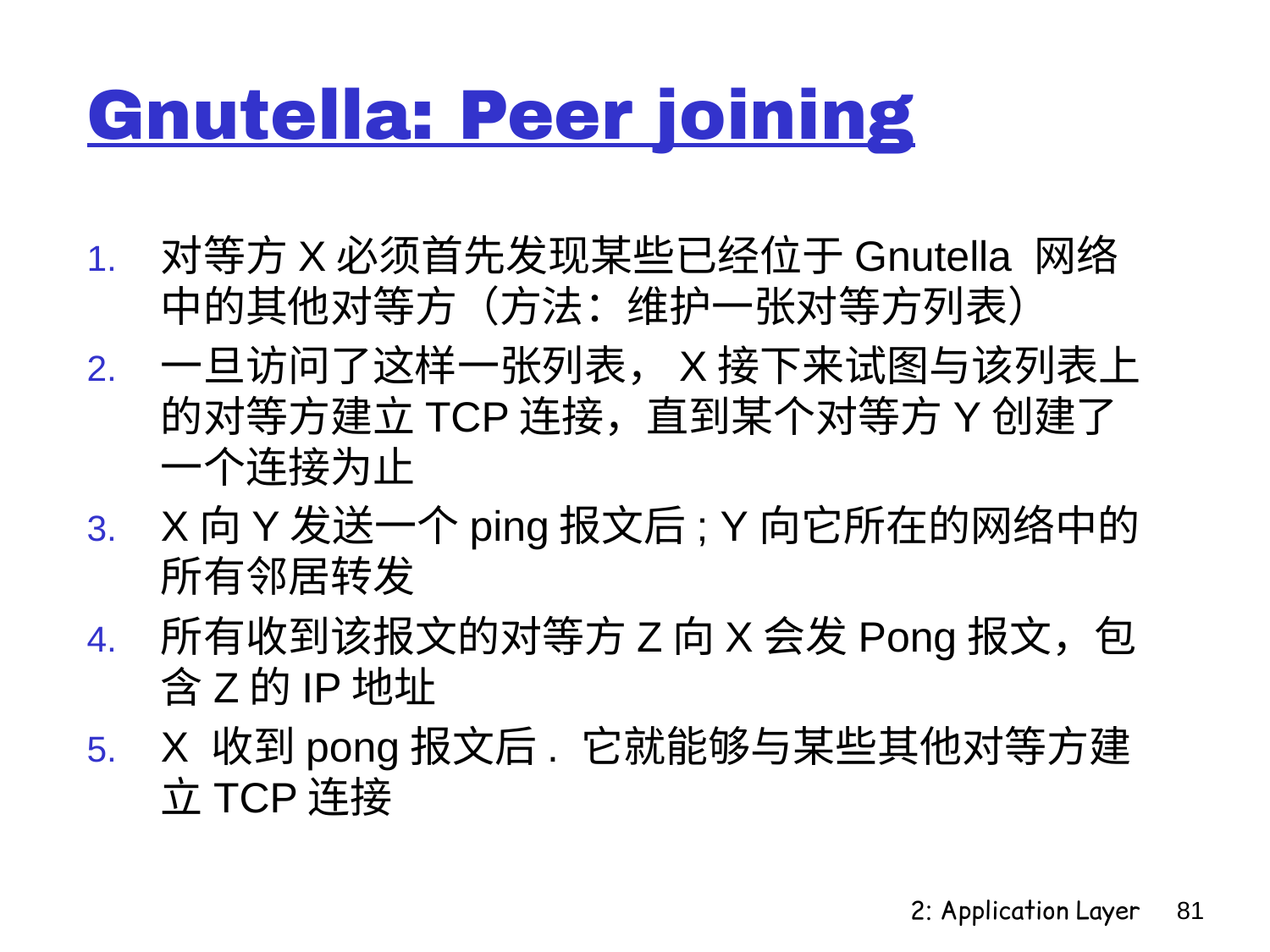

# Gnutella: Peer joining
对等方X必须首先发现某些已经位于Gnutella 网络中的其他对等方（方法：维护一张对等方列表）
一旦访问了这样一张列表，X接下来试图与该列表上的对等方建立TCP连接，直到某个对等方Y创建了一个连接为止
X向Y发送一个ping报文后; Y向它所在的网络中的所有邻居转发
所有收到该报文的对等方Z向X会发Pong报文，包含Z的IP地址
X 收到pong报文后. 它就能够与某些其他对等方建立TCP连接
2: Application Layer
81